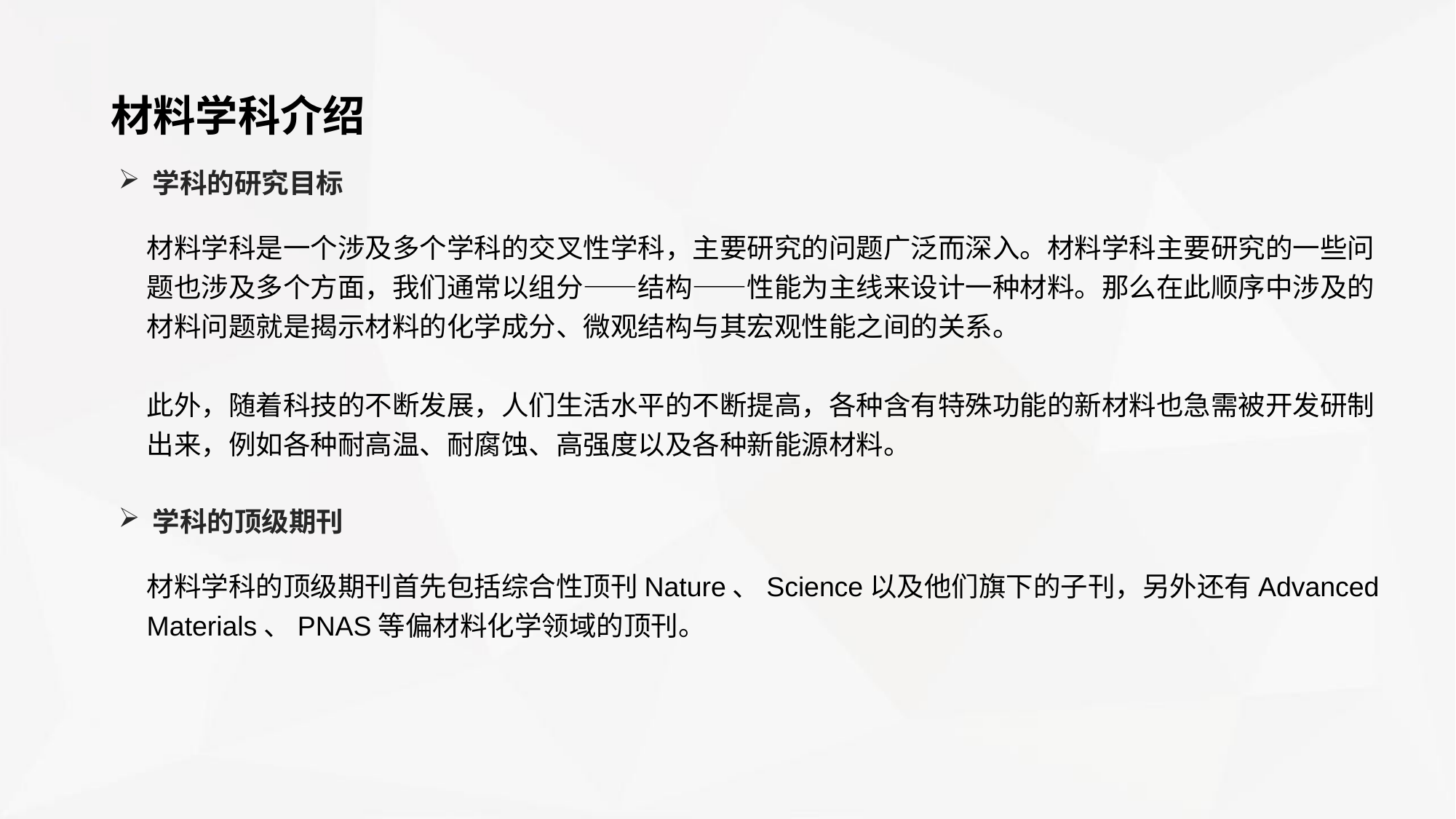

材料学科介绍
学科的研究目标
材料学科是一个涉及多个学科的交叉性学科，主要研究的问题广泛而深入。材料学科主要研究的一些问题也涉及多个方面，我们通常以组分——结构——性能为主线来设计一种材料。那么在此顺序中涉及的材料问题就是揭示材料的化学成分、微观结构与其宏观性能之间的关系。

此外，随着科技的不断发展，人们生活水平的不断提高，各种含有特殊功能的新材料也急需被开发研制出来，例如各种耐高温、耐腐蚀、高强度以及各种新能源材料。
学科的顶级期刊
材料学科的顶级期刊首先包括综合性顶刊Nature、Science以及他们旗下的子刊，另外还有Advanced Materials、PNAS等偏材料化学领域的顶刊。